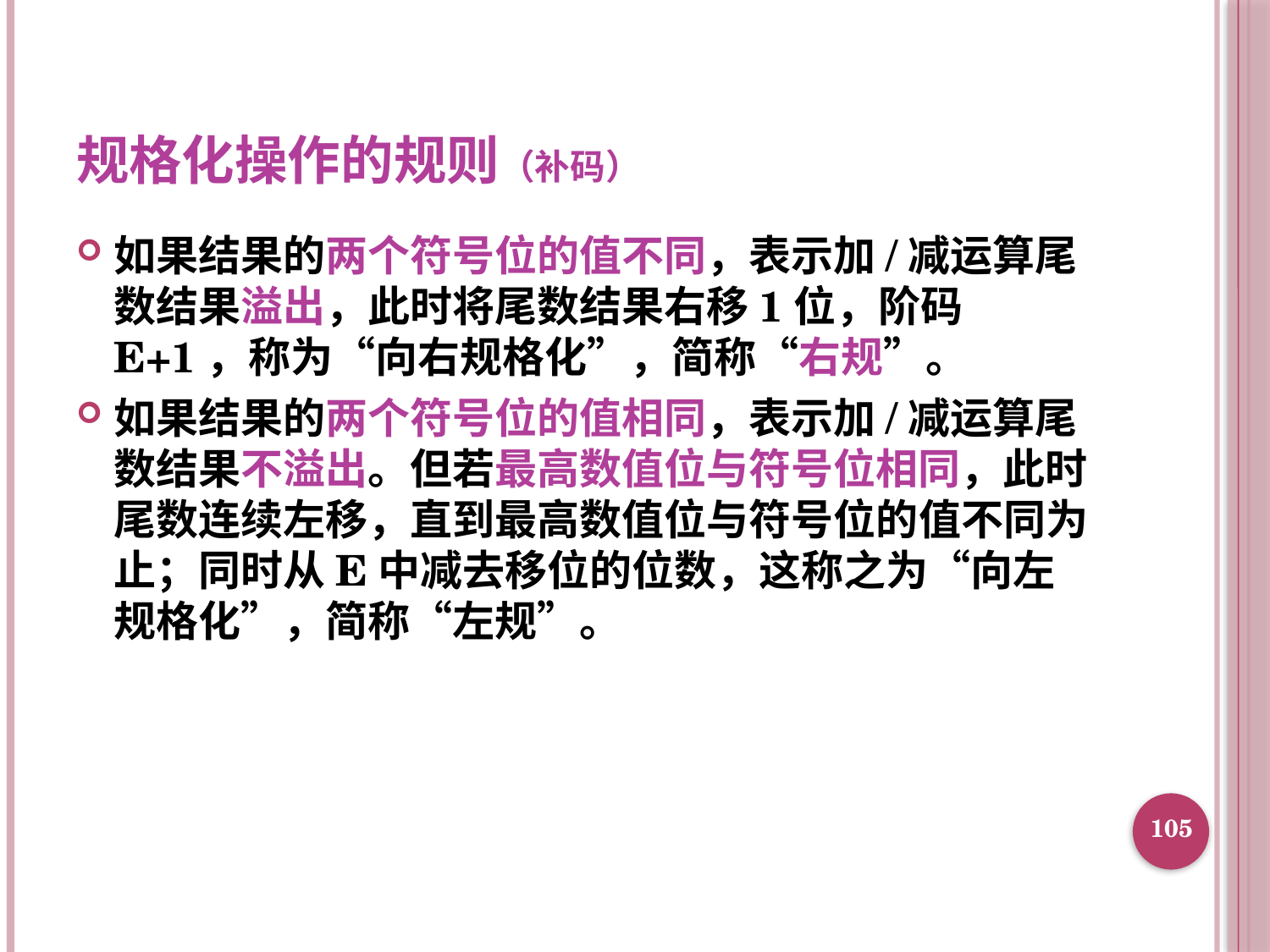

规格化操作的规则（补码）
如果结果的两个符号位的值不同，表示加/减运算尾数结果溢出，此时将尾数结果右移1位，阶码E+1，称为“向右规格化”，简称“右规”。
如果结果的两个符号位的值相同，表示加/减运算尾数结果不溢出。但若最高数值位与符号位相同，此时尾数连续左移，直到最高数值位与符号位的值不同为止；同时从E中减去移位的位数，这称之为“向左规格化”，简称“左规”。
105